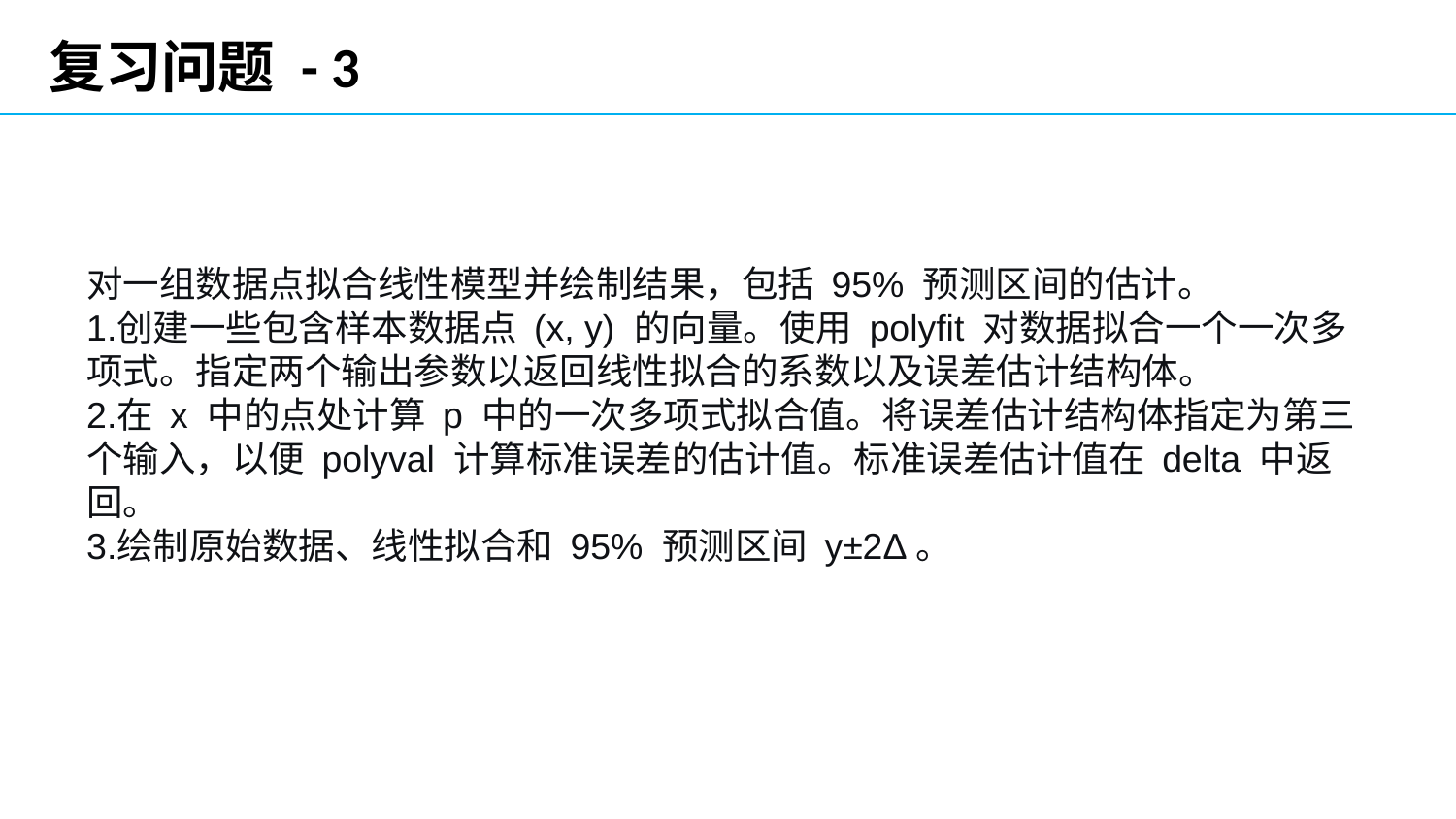

# 复习问题 - 3
对一组数据点拟合线性模型并绘制结果，包括 95% 预测区间的估计。
创建一些包含样本数据点 (x, y) 的向量。使用 polyfit 对数据拟合一个一次多项式。指定两个输出参数以返回线性拟合的系数以及误差估计结构体。
在 x 中的点处计算 p 中的一次多项式拟合值。将误差估计结构体指定为第三个输入，以便 polyval 计算标准误差的估计值。标准误差估计值在 delta 中返回。
绘制原始数据、线性拟合和 95% 预测区间 y±2Δ。